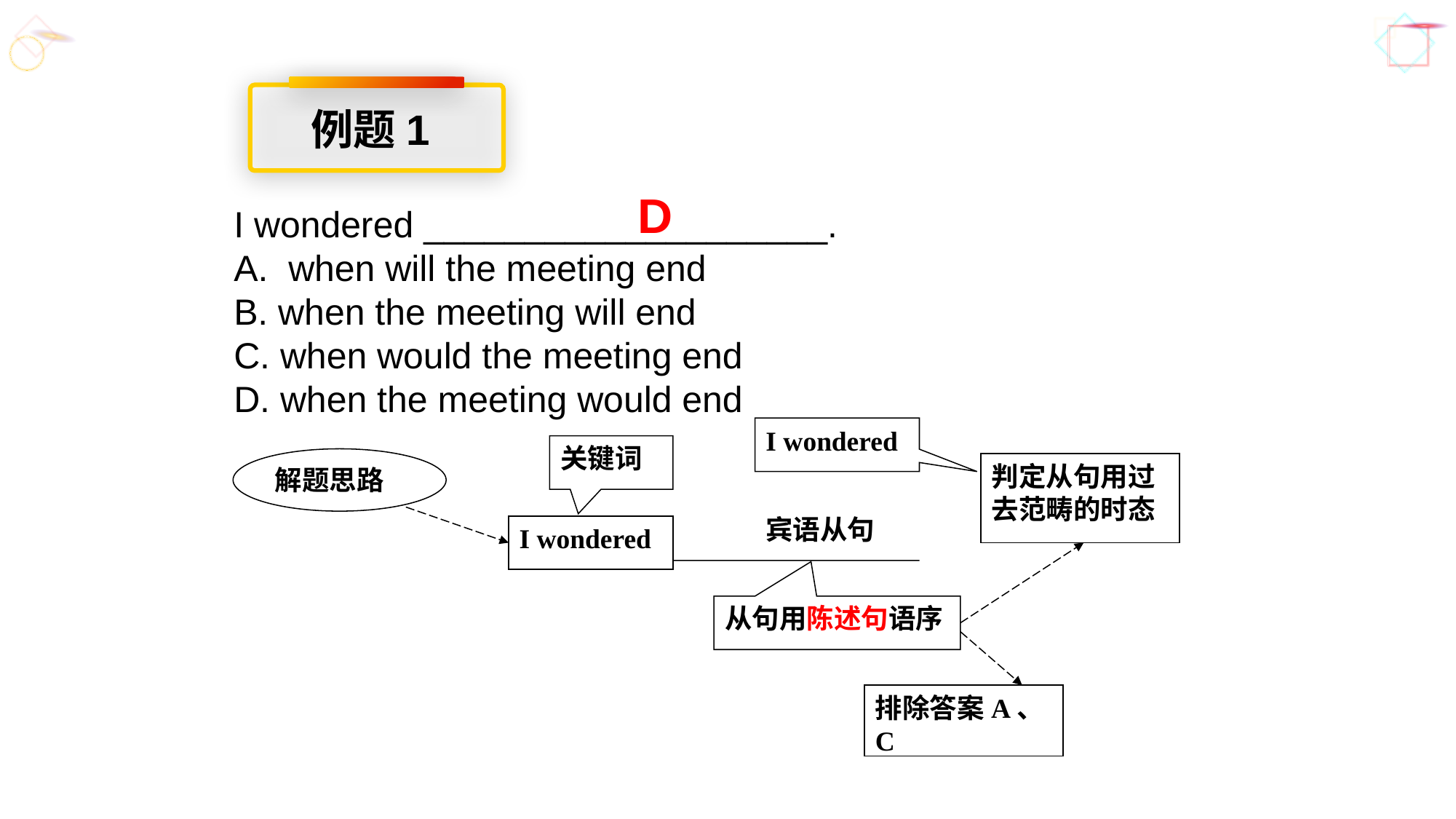

例题1

D
I wondered ____________________.
when will the meeting end
B. when the meeting will end
C. when would the meeting end
D. when the meeting would end
I wondered

关键词
解题思路
判定从句用过去范畴的时态

宾语从句
I wondered

从句用陈述句语序

排除答案A、C